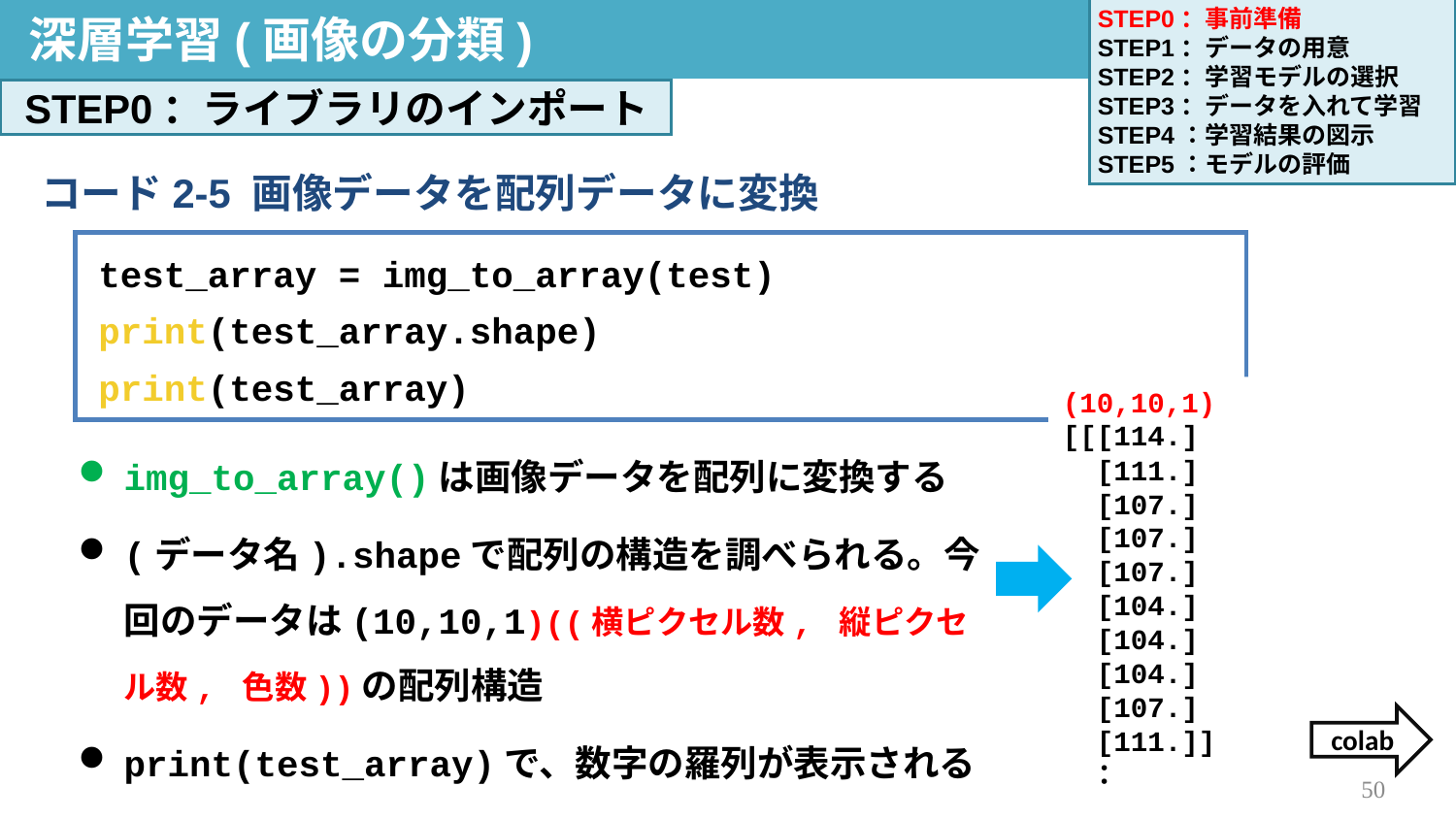

深層学習(画像の分類)
STEP0：事前準備
STEP1：データの用意
STEP2：学習モデルの選択
STEP3：データを入れて学習
STEP4：学習結果の図示
STEP5：モデルの評価
決定木分析
STEP0：ライブラリのインポート
コード2-5 画像データを配列データに変換
test_array = img_to_array(test)
print(test_array.shape)
print(test_array)
(10,10,1)
[[[114.]
  [111.]
  [107.]
  [107.]
  [107.]
  [104.]
  [104.]
  [104.]
  [107.]
  [111.]]
　：
img_to_array()は画像データを配列に変換する
(データ名).shapeで配列の構造を調べられる。今回のデータは(10,10,1)((横ピクセル数, 縦ピクセル数, 色数))の配列構造
print(test_array)で、数字の羅列が表示される

colab
50